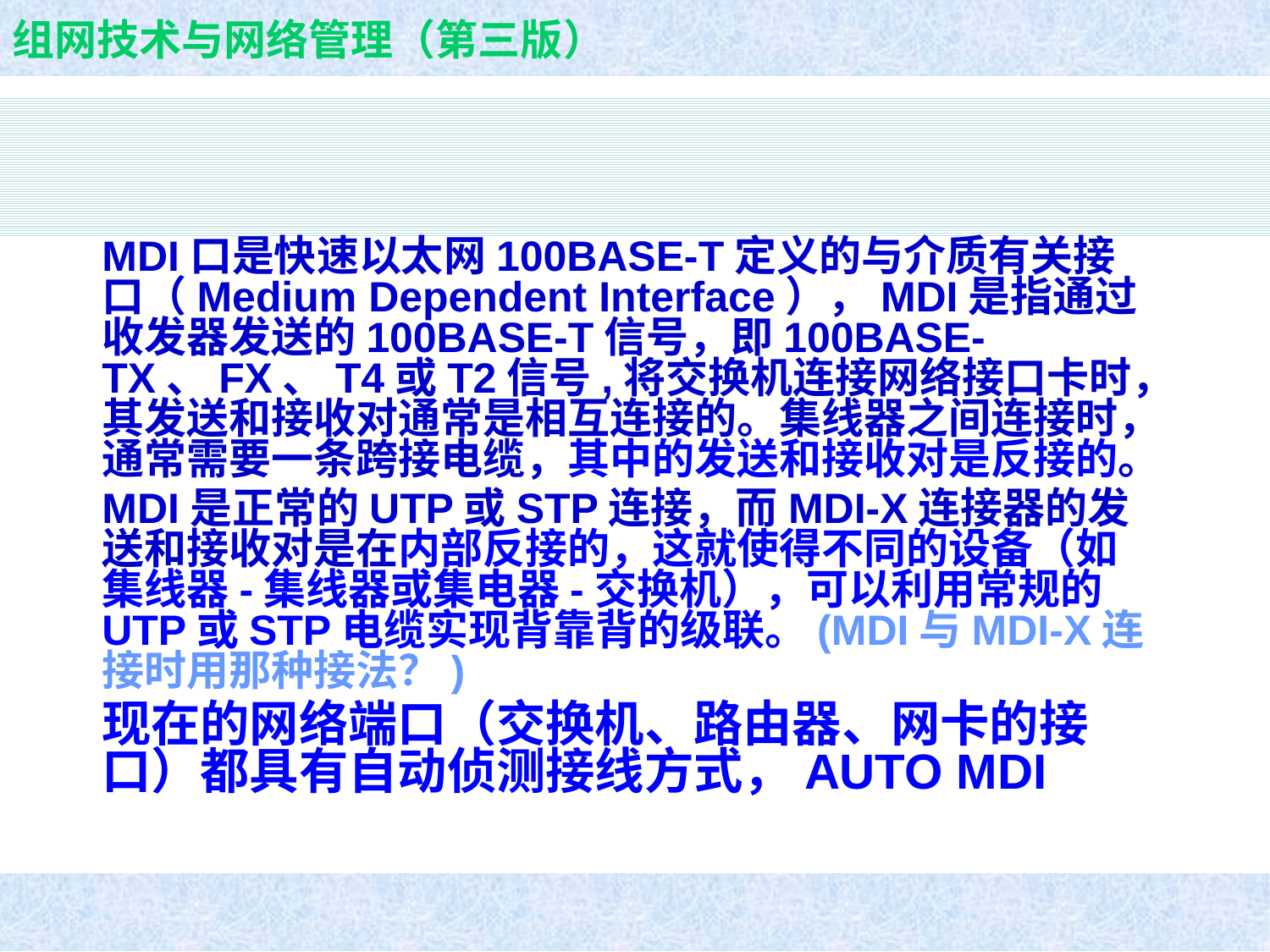

MDI口是快速以太网100BASE-T定义的与介质有关接口（Medium Dependent Interface），MDI是指通过收发器发送的100BASE-T信号，即100BASE-TX、FX、T4或T2信号,将交换机连接网络接口卡时，其发送和接收对通常是相互连接的。集线器之间连接时，通常需要一条跨接电缆，其中的发送和接收对是反接的。
MDI是正常的UTP或STP连接，而MDI-X连接器的发送和接收对是在内部反接的，这就使得不同的设备（如集线器-集线器或集电器-交换机），可以利用常规的UTP或STP电缆实现背靠背的级联。(MDI与MDI-X连接时用那种接法？)
现在的网络端口（交换机、路由器、网卡的接口）都具有自动侦测接线方式，AUTO MDI